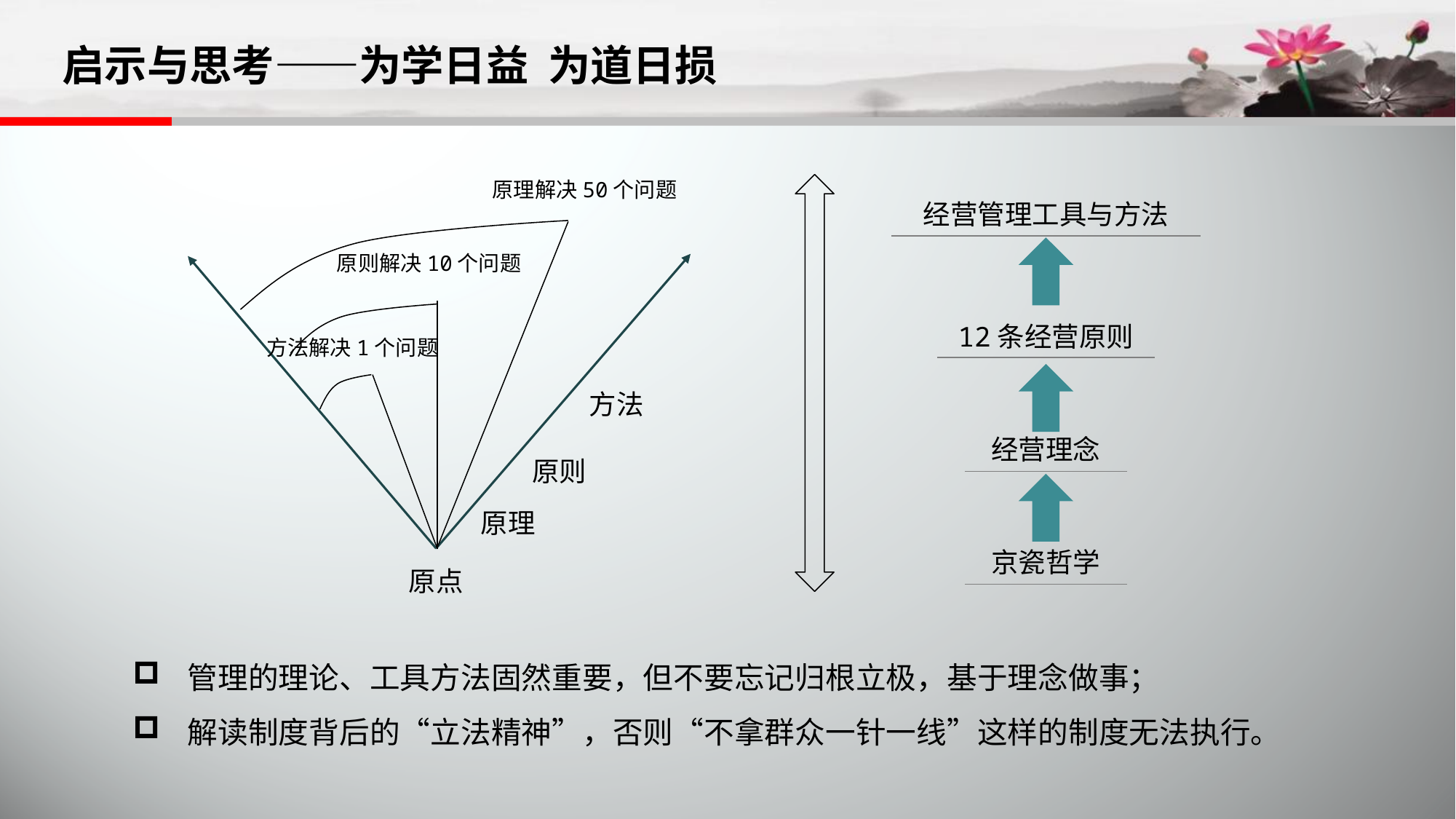

# 启示与思考——为学日益  为道日损
原理解决50个问题

经营管理工具与方法

原则解决10个问题

12条经营原则
方法解决1个问题

方法
经营理念
原则

原理
京瓷哲学
原点
管理的理论、工具方法固然重要，但不要忘记归根立极，基于理念做事；
解读制度背后的“立法精神”，否则“不拿群众一针一线”这样的制度无法执行。